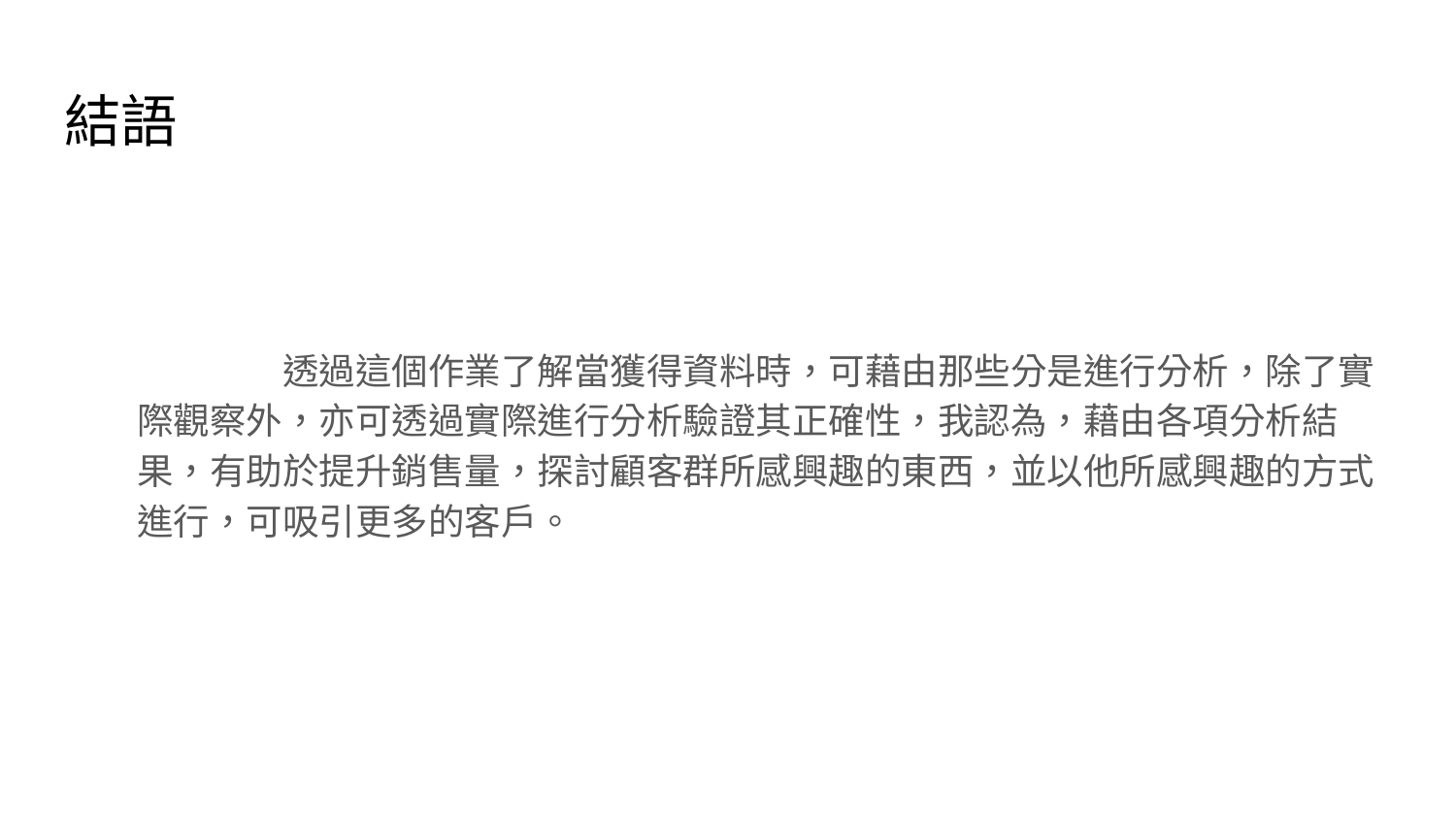

# 結語
		透過這個作業了解當獲得資料時，可藉由那些分是進行分析，除了實際觀察外，亦可透過實際進行分析驗證其正確性，我認為，藉由各項分析結果，有助於提升銷售量，探討顧客群所感興趣的東西，並以他所感興趣的方式進行，可吸引更多的客戶。